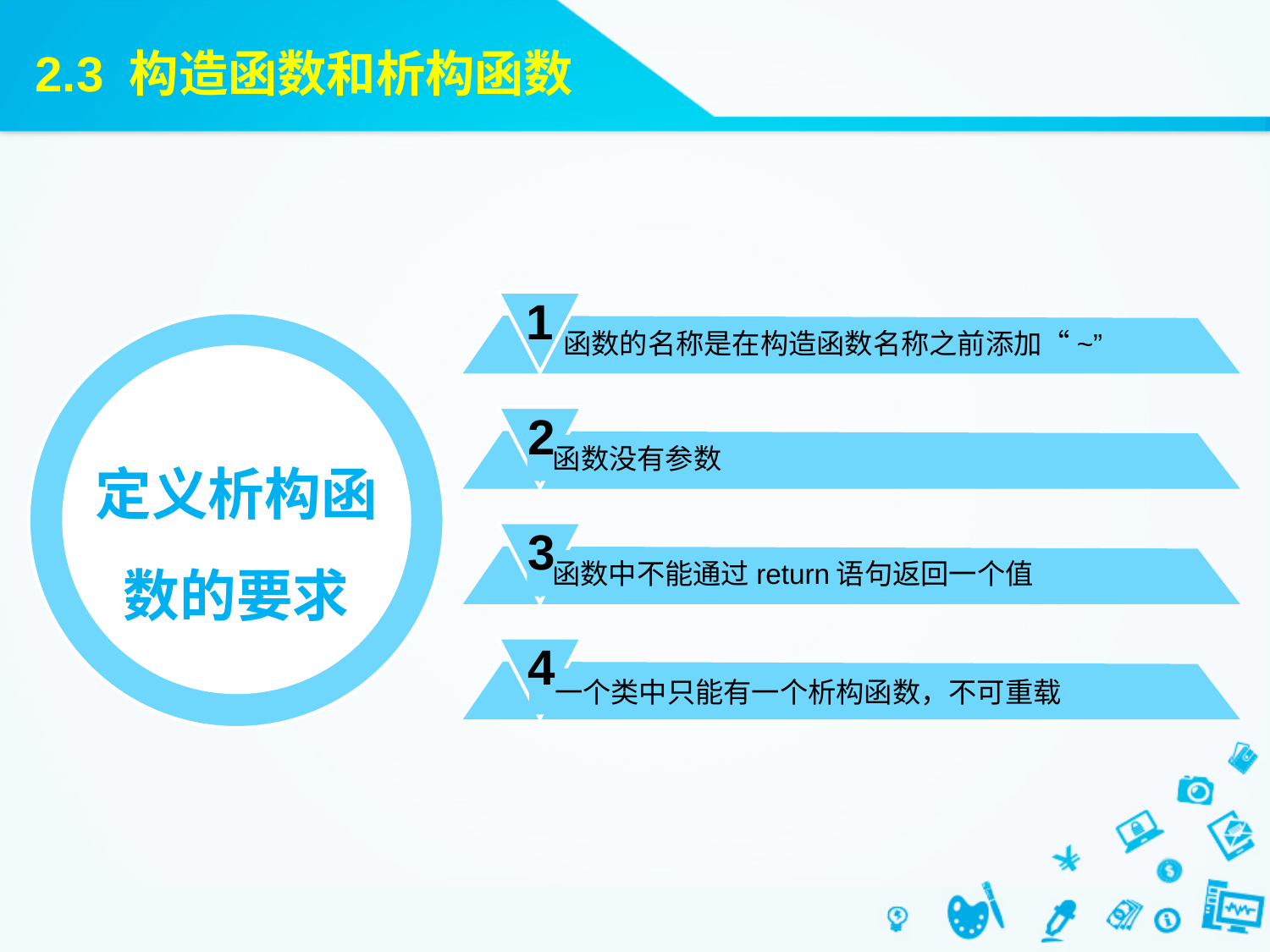

2.3 构造函数和析构函数
1

 函数的名称是在构造函数名称之前添加“~”

定义析构函数的要求
2

 函数没有参数
3

 函数中不能通过return语句返回一个值
4

 一个类中只能有一个析构函数，不可重载